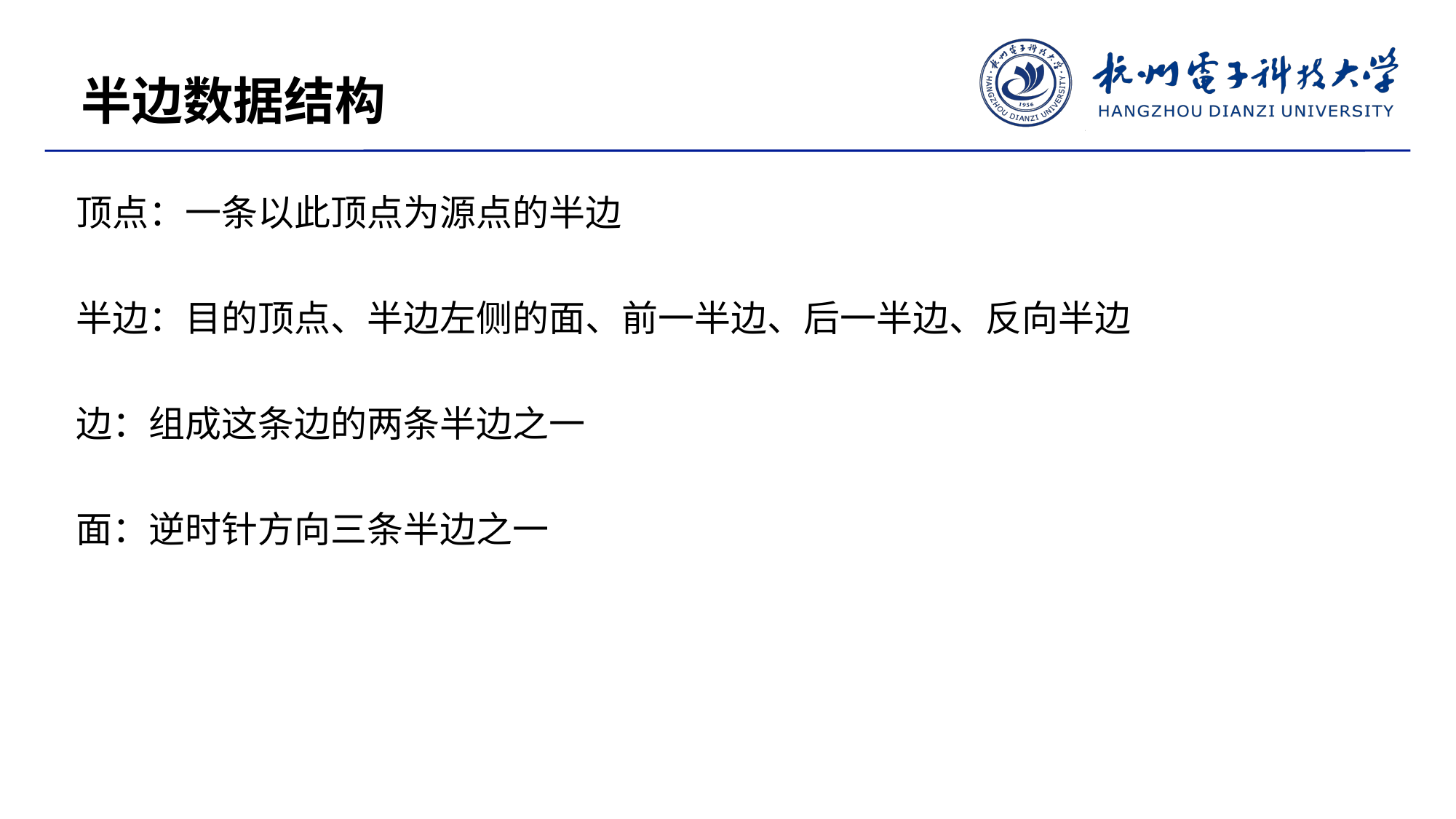

半边数据结构
顶点：一条以此顶点为源点的半边

半边：目的顶点、半边左侧的面、前一半边、后一半边、反向半边

边：组成这条边的两条半边之一

面：逆时针方向三条半边之一